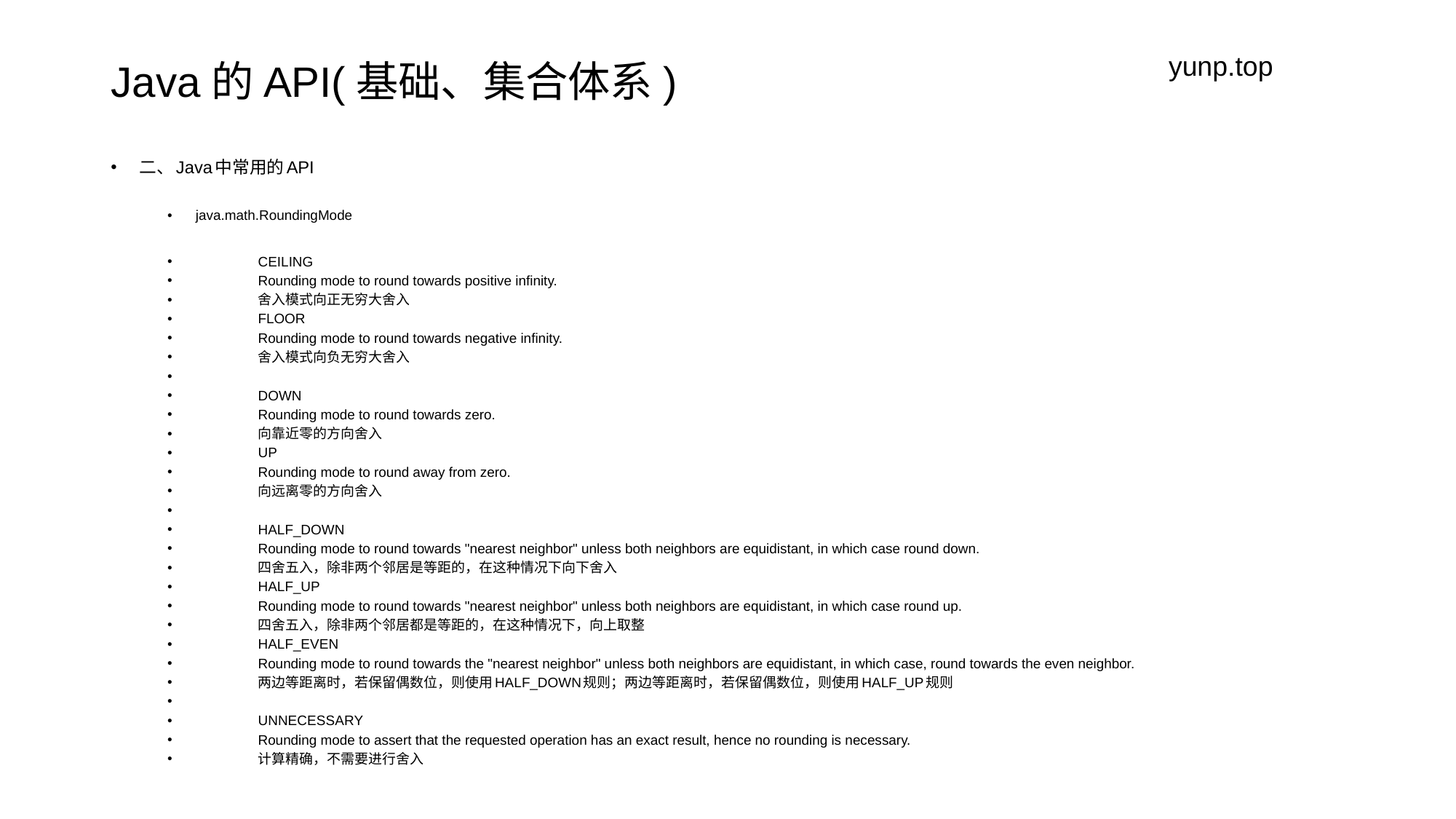

# Java的API(基础、集合体系)
yunp.top
二、Java中常用的API

java.math.RoundingMode

	CEILING
	Rounding mode to round towards positive infinity.
	舍入模式向正无穷大舍入
	FLOOR
	Rounding mode to round towards negative infinity.
	舍入模式向负无穷大舍入

	DOWN
	Rounding mode to round towards zero.
	向靠近零的方向舍入
	UP
	Rounding mode to round away from zero.
	向远离零的方向舍入

	HALF_DOWN
	Rounding mode to round towards "nearest neighbor" unless both neighbors are equidistant, in which case round down.
	四舍五入，除非两个邻居是等距的，在这种情况下向下舍入
	HALF_UP
	Rounding mode to round towards "nearest neighbor" unless both neighbors are equidistant, in which case round up.
	四舍五入，除非两个邻居都是等距的，在这种情况下，向上取整
	HALF_EVEN
	Rounding mode to round towards the "nearest neighbor" unless both neighbors are equidistant, in which case, round towards the even neighbor.
	两边等距离时，若保留偶数位，则使用HALF_DOWN规则；两边等距离时，若保留偶数位，则使用HALF_UP规则

	UNNECESSARY
	Rounding mode to assert that the requested operation has an exact result, hence no rounding is necessary.
	计算精确，不需要进行舍入